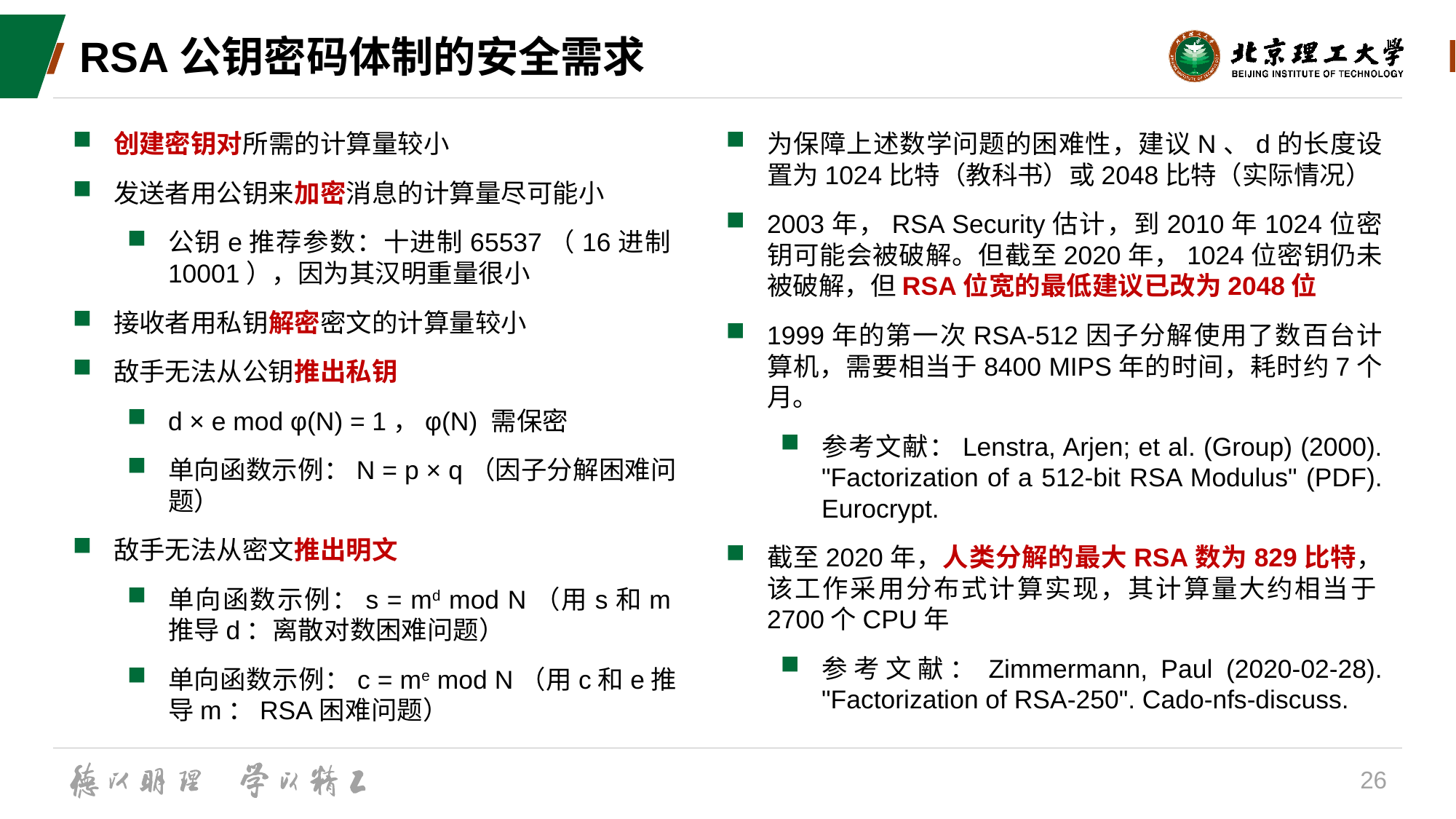

# RSA公钥密码体制的安全需求
创建密钥对所需的计算量较小
发送者用公钥来加密消息的计算量尽可能小
公钥e推荐参数：十进制65537（16进制10001），因为其汉明重量很小
接收者用私钥解密密文的计算量较小
敌手无法从公钥推出私钥
d × e mod φ(N) = 1，φ(N) 需保密
单向函数示例：N = p × q（因子分解困难问题）
敌手无法从密文推出明文
单向函数示例：s = md mod N（用s和m推导d：离散对数困难问题）
单向函数示例：c = me mod N（用c和e推导m：RSA困难问题）
为保障上述数学问题的困难性，建议N、d的长度设置为1024比特（教科书）或2048比特（实际情况）
2003年，RSA Security估计，到2010年1024位密钥可能会被破解。但截至2020年，1024位密钥仍未被破解，但RSA位宽的最低建议已改为2048位
1999年的第一次RSA-512因子分解使用了数百台计算机，需要相当于8400 MIPS年的时间，耗时约7个月。
参考文献：Lenstra, Arjen; et al. (Group) (2000). "Factorization of a 512-bit RSA Modulus" (PDF). Eurocrypt.
截至2020年，人类分解的最大RSA数为829比特，该工作采用分布式计算实现，其计算量大约相当于2700个CPU年
参考文献：Zimmermann, Paul (2020-02-28). "Factorization of RSA-250". Cado-nfs-discuss.